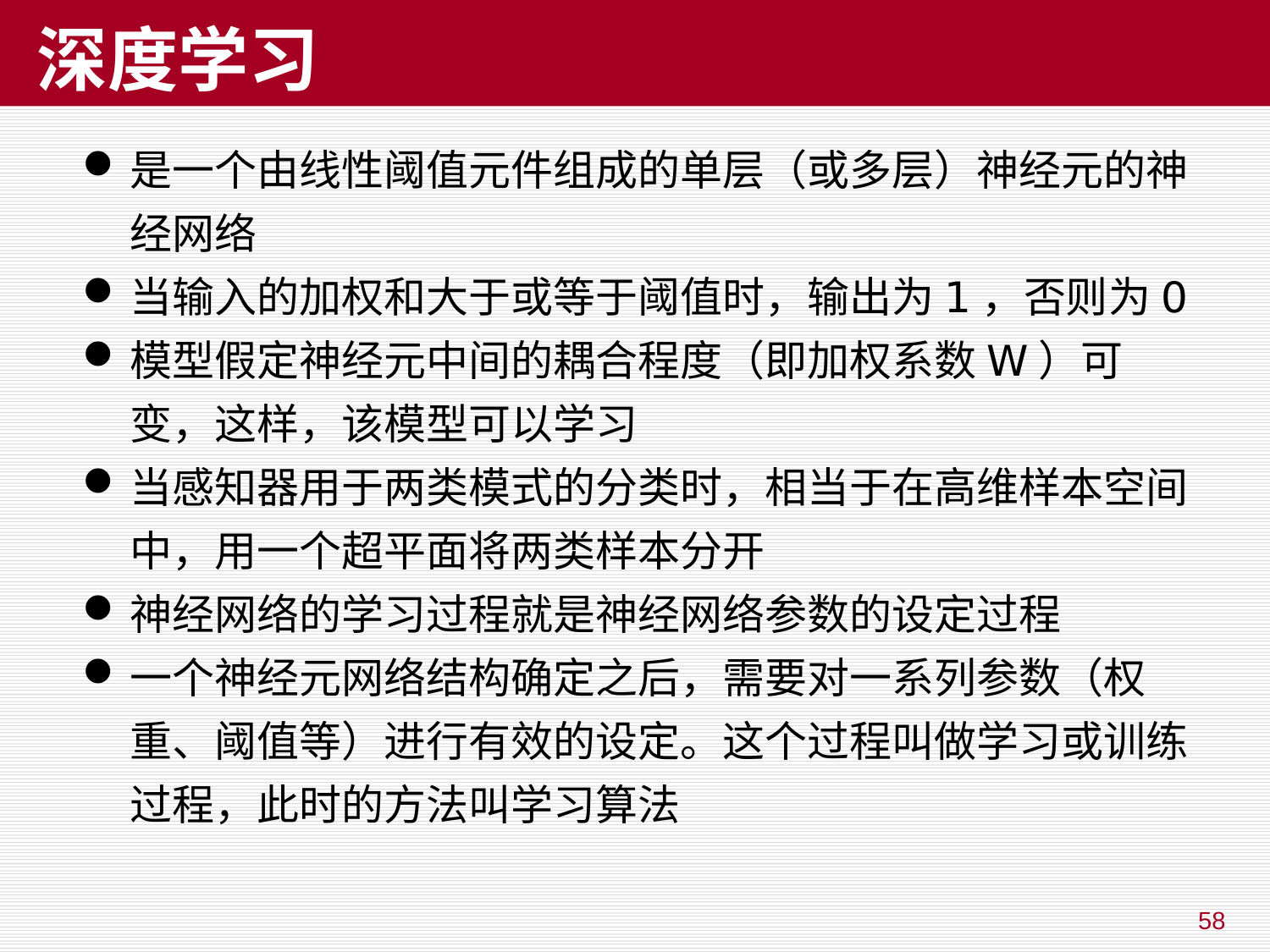

# 深度学习
是一个由线性阈值元件组成的单层（或多层）神经元的神经网络
当输入的加权和大于或等于阈值时，输出为1，否则为0
模型假定神经元中间的耦合程度（即加权系数W）可变，这样，该模型可以学习
当感知器用于两类模式的分类时，相当于在高维样本空间中，用一个超平面将两类样本分开
神经网络的学习过程就是神经网络参数的设定过程
一个神经元网络结构确定之后，需要对一系列参数（权重、阈值等）进行有效的设定。这个过程叫做学习或训练过程，此时的方法叫学习算法
58